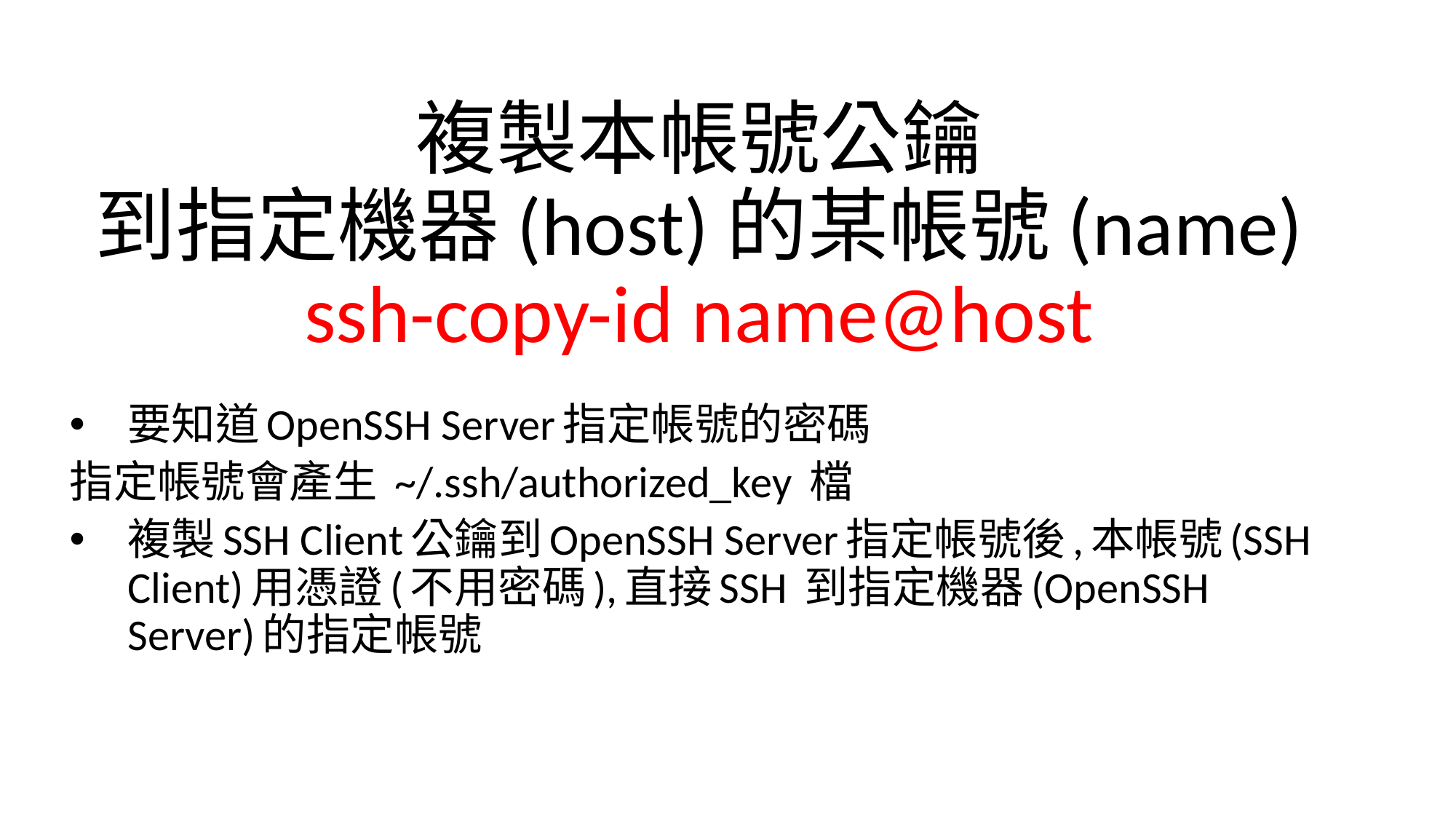

# 複製本帳號公鑰 到指定機器(host)的某帳號(name) ssh-copy-id name@host
要知道OpenSSH Server指定帳號的密碼
指定帳號會產生 ~/.ssh/authorized_key 檔
複製SSH Client公鑰到OpenSSH Server指定帳號後,本帳號(SSH Client)用憑證(不用密碼),直接SSH 到指定機器(OpenSSH Server)的指定帳號